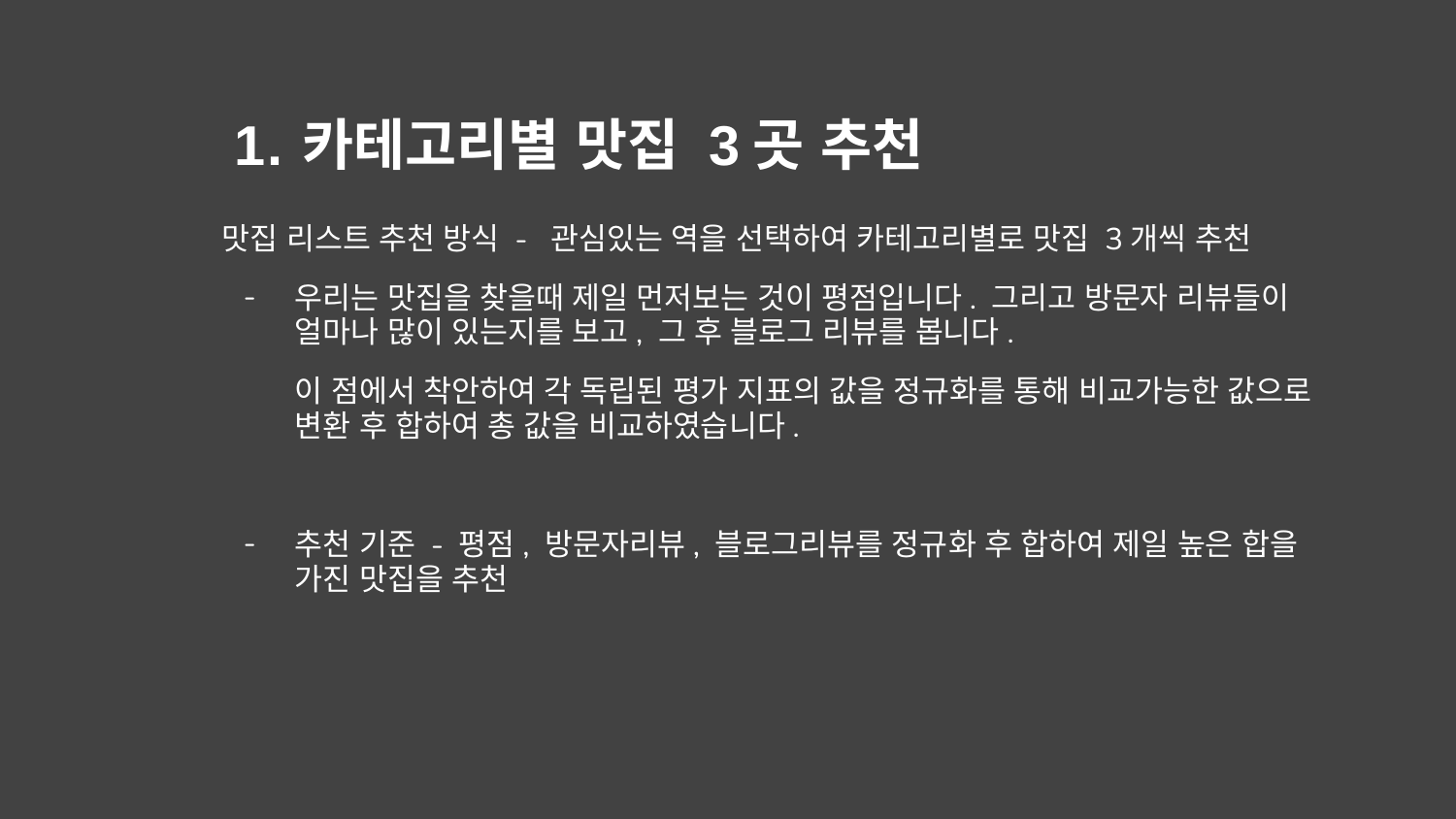

# 카테고리별 맛집 3곳 추천
맛집 리스트 추천 방식 -  관심있는 역을 선택하여 카테고리별로 맛집 3개씩 추천
우리는 맛집을 찾을때 제일 먼저보는 것이 평점입니다. 그리고 방문자 리뷰들이 얼마나 많이 있는지를 보고, 그 후 블로그 리뷰를 봅니다.
이 점에서 착안하여 각 독립된 평가 지표의 값을 정규화를 통해 비교가능한 값으로 변환 후 합하여 총 값을 비교하였습니다.

추천 기준 - 평점, 방문자리뷰, 블로그리뷰를 정규화 후 합하여 제일 높은 합을 가진 맛집을 추천